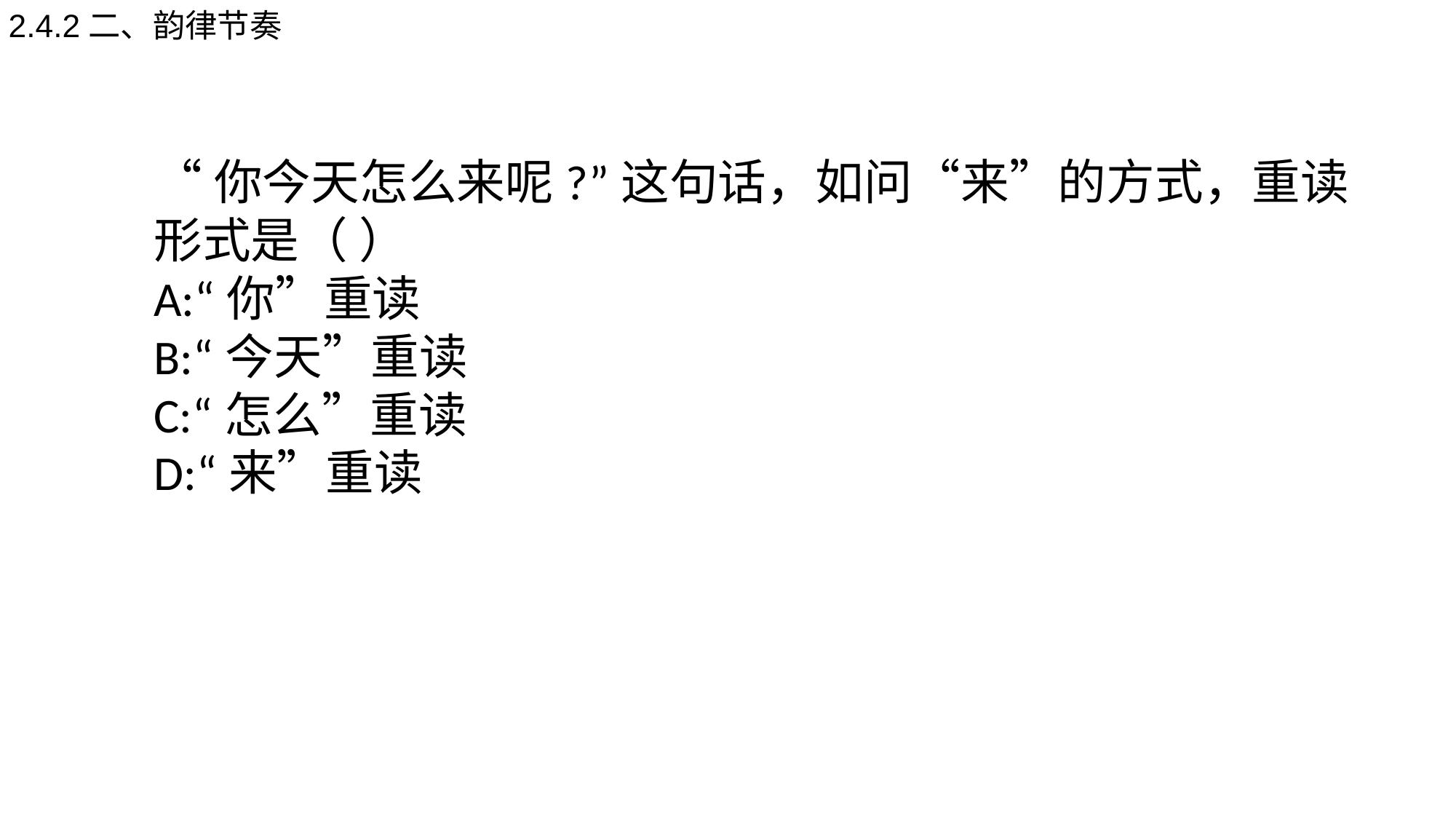

2.4.2二、韵律节奏
“你今天怎么来呢?”这句话，如问“来”的方式，重读形式是（ ）
A:“你”重读
B:“今天”重读
C:“怎么”重读
D:“来”重读